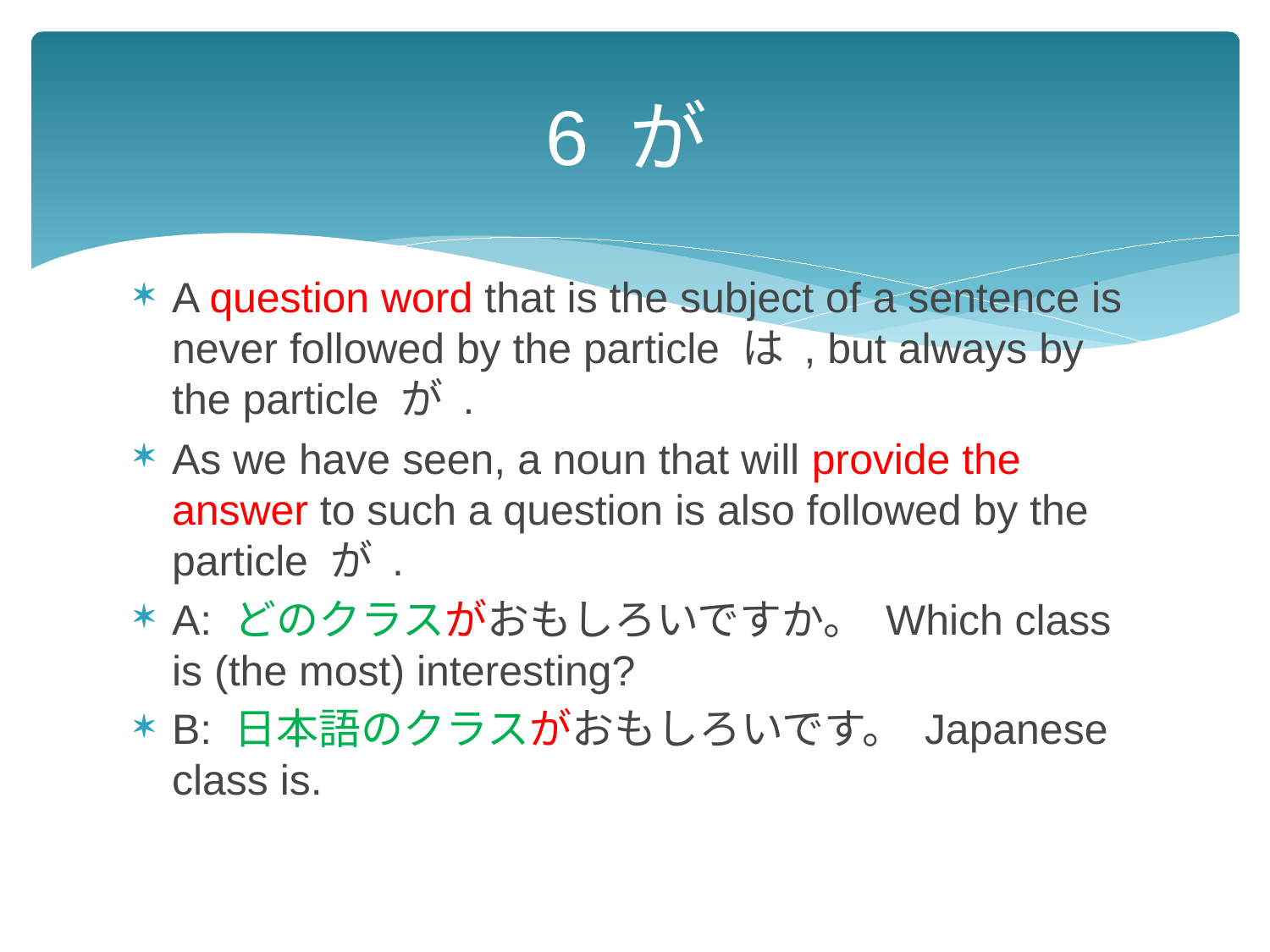

# 6 が
A question word that is the subject of a sentence is never followed by the particle は , but always by the particle が .
As we have seen, a noun that will provide the answer to such a question is also followed by the particle が .
A: どのクラスがおもしろいですか。 Which class is (the most) interesting?
B: 日本語のクラスがおもしろいです。 Japanese class is.